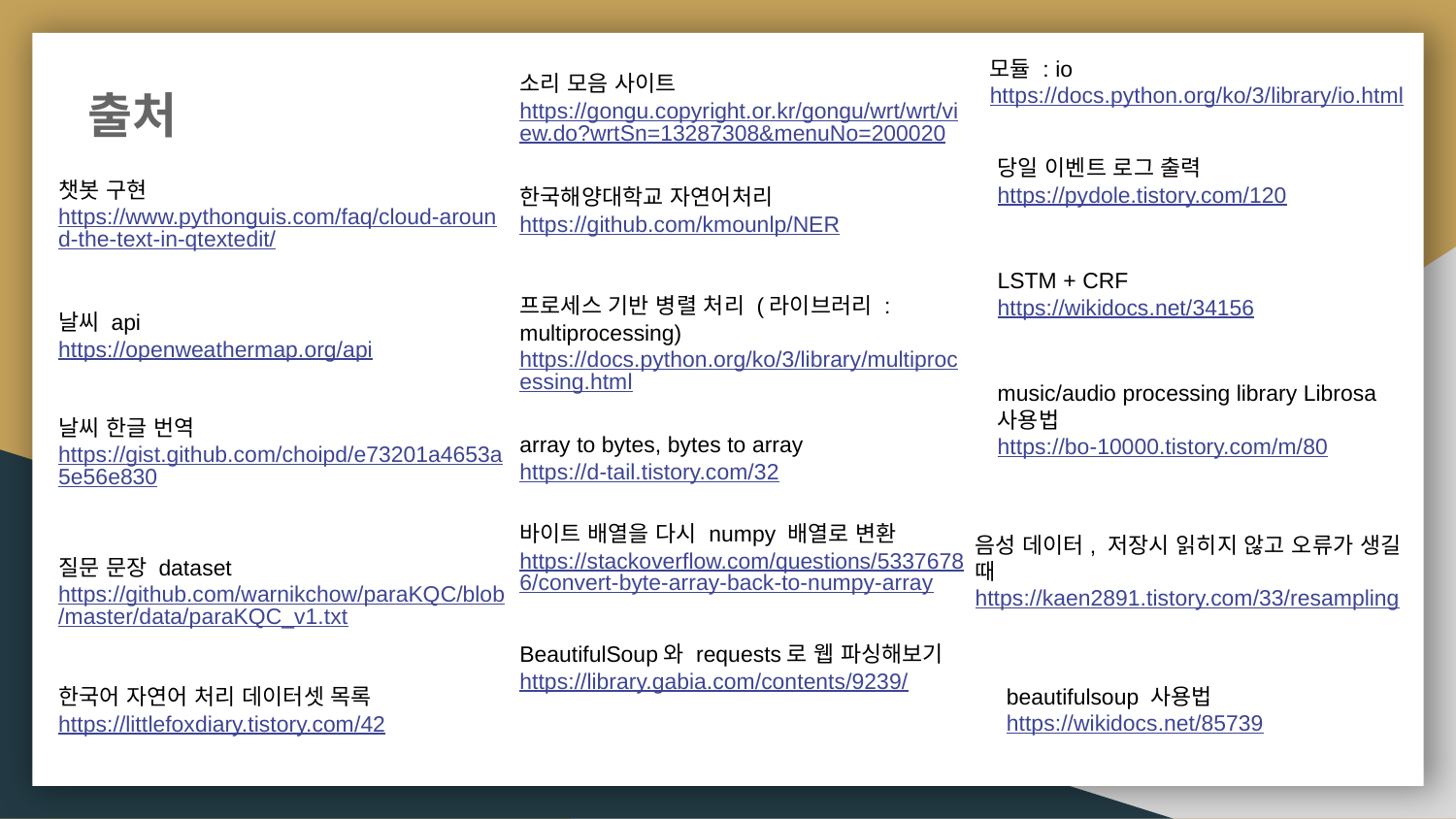

모듈 : io
https://docs.python.org/ko/3/library/io.html

소리 모음 사이트
https://gongu.copyright.or.kr/gongu/wrt/wrt/view.do?wrtSn=13287308&menuNo=200020

# 출처
당일 이벤트 로그 출력
https://pydole.tistory.com/120

챗봇 구현
https://www.pythonguis.com/faq/cloud-around-the-text-in-qtextedit/

한국해양대학교 자연어처리
https://github.com/kmounlp/NER

LSTM + CRF
https://wikidocs.net/34156

프로세스 기반 병렬 처리 (라이브러리 : multiprocessing)
https://docs.python.org/ko/3/library/multiprocessing.html

날씨 api
https://openweathermap.org/api

music/audio processing library Librosa 사용법
https://bo-10000.tistory.com/m/80

날씨 한글 번역
https://gist.github.com/choipd/e73201a4653a5e56e830

array to bytes, bytes to array
https://d-tail.tistory.com/32

바이트 배열을 다시 numpy 배열로 변환
https://stackoverflow.com/questions/53376786/convert-byte-array-back-to-numpy-array

음성 데이터, 저장시 읽히지 않고 오류가 생길 때
https://kaen2891.tistory.com/33/resampling

질문 문장 dataset
https://github.com/warnikchow/paraKQC/blob/master/data/paraKQC_v1.txt

BeautifulSoup와 requests로 웹 파싱해보기
https://library.gabia.com/contents/9239/

한국어 자연어 처리 데이터셋 목록
https://littlefoxdiary.tistory.com/42

beautifulsoup 사용법
https://wikidocs.net/85739